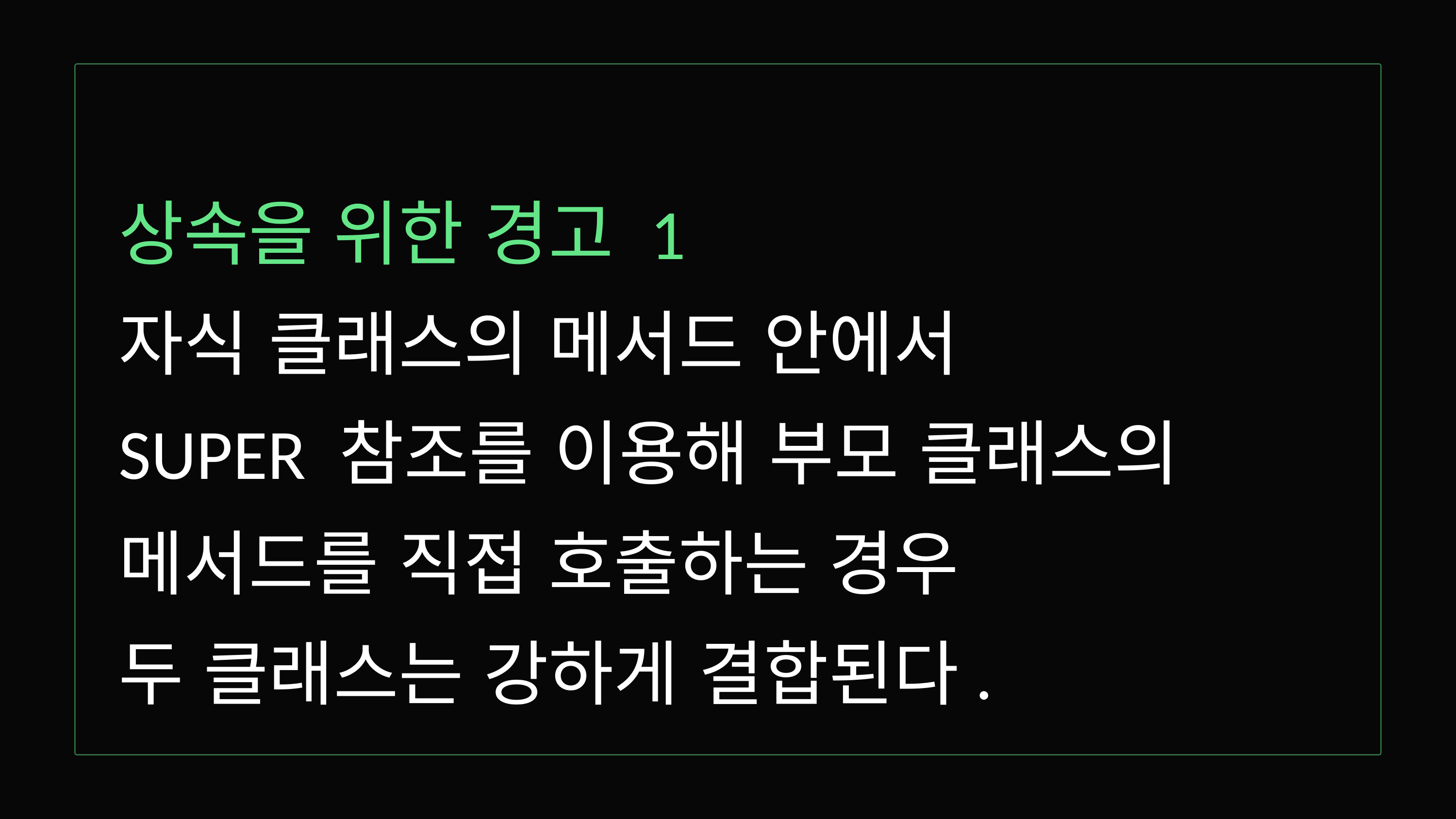

상속을 위한 경고 1
자식 클래스의 메서드 안에서
SUPER 참조를 이용해 부모 클래스의
메서드를 직접 호출하는 경우
두 클래스는 강하게 결합된다.